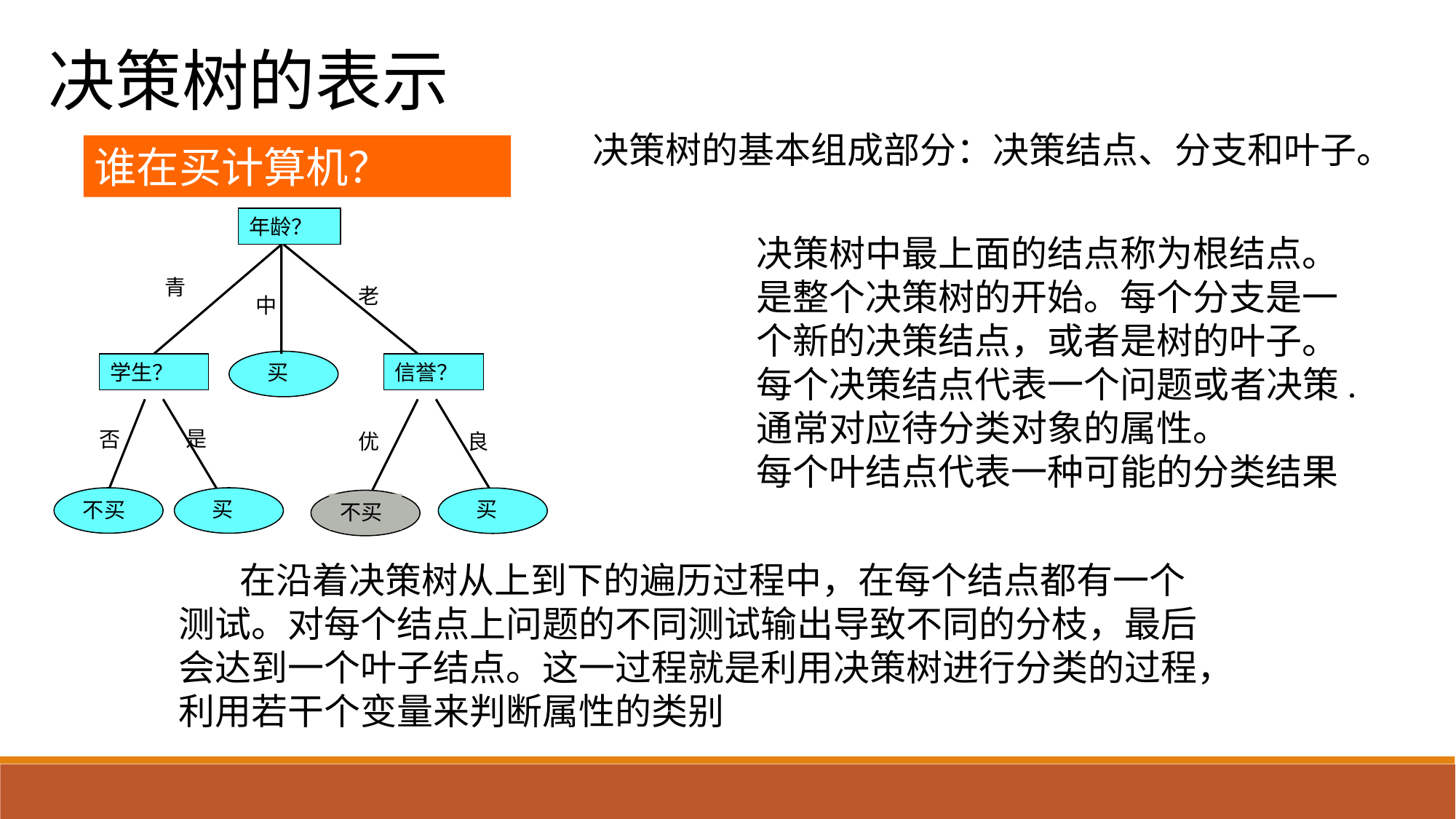

决策树的表示
决策树的基本组成部分：决策结点、分支和叶子。
谁在买计算机？
年龄？
决策树中最上面的结点称为根结点。
是整个决策树的开始。每个分支是一
个新的决策结点，或者是树的叶子。
每个决策结点代表一个问题或者决策.
通常对应待分类对象的属性。
每个叶结点代表一种可能的分类结果

青
老
中

买
学生？
信誉？

是
否
优
良

不买

买

买

不买
        在沿着决策树从上到下的遍历过程中，在每个结点都有一个
测试。对每个结点上问题的不同测试输出导致不同的分枝，最后
会达到一个叶子结点。这一过程就是利用决策树进行分类的过程，
利用若干个变量来判断属性的类别